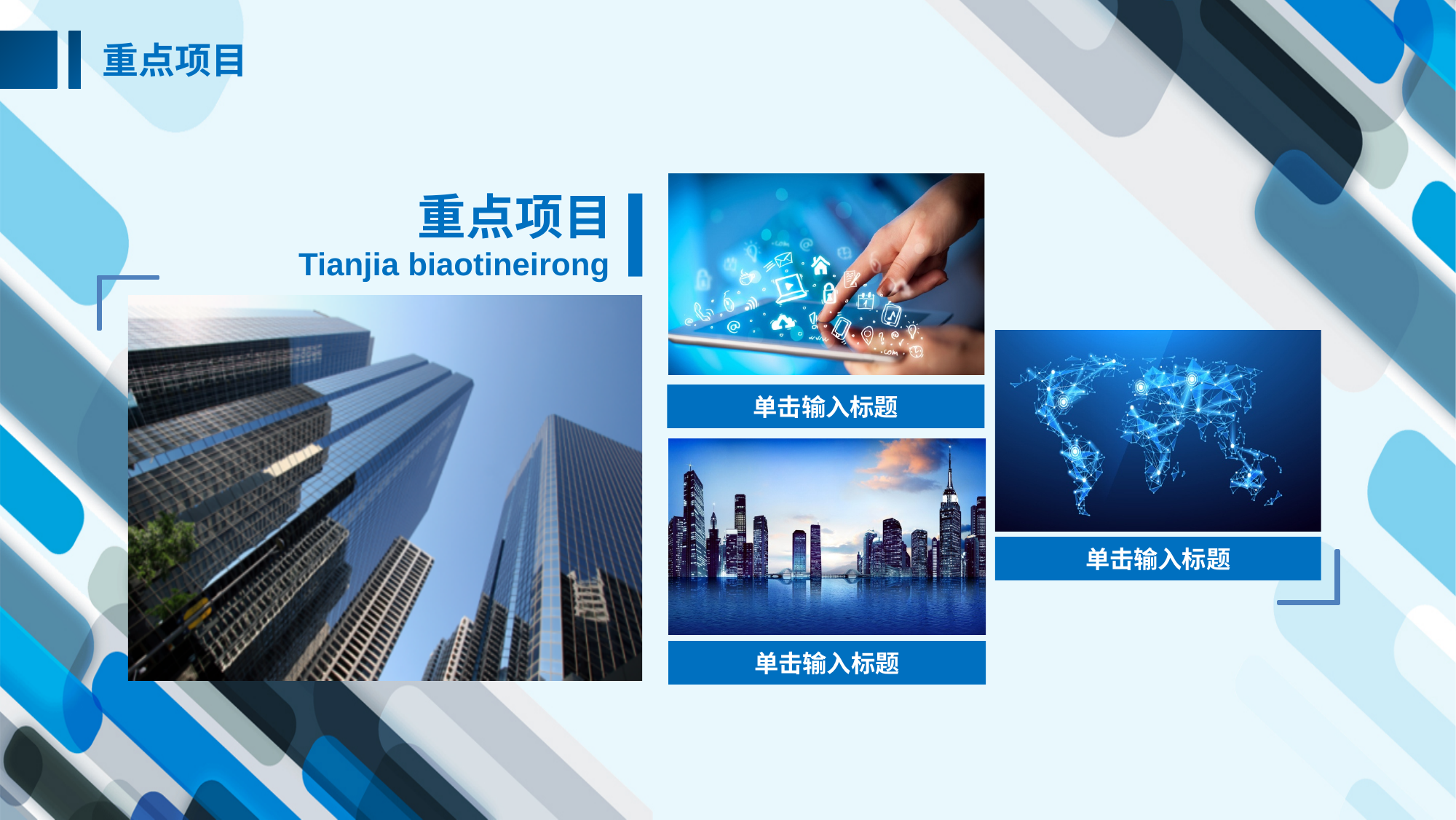

重点项目

重点项目

Tianjia biaotineirong

单击输入标题

单击输入标题

单击输入标题